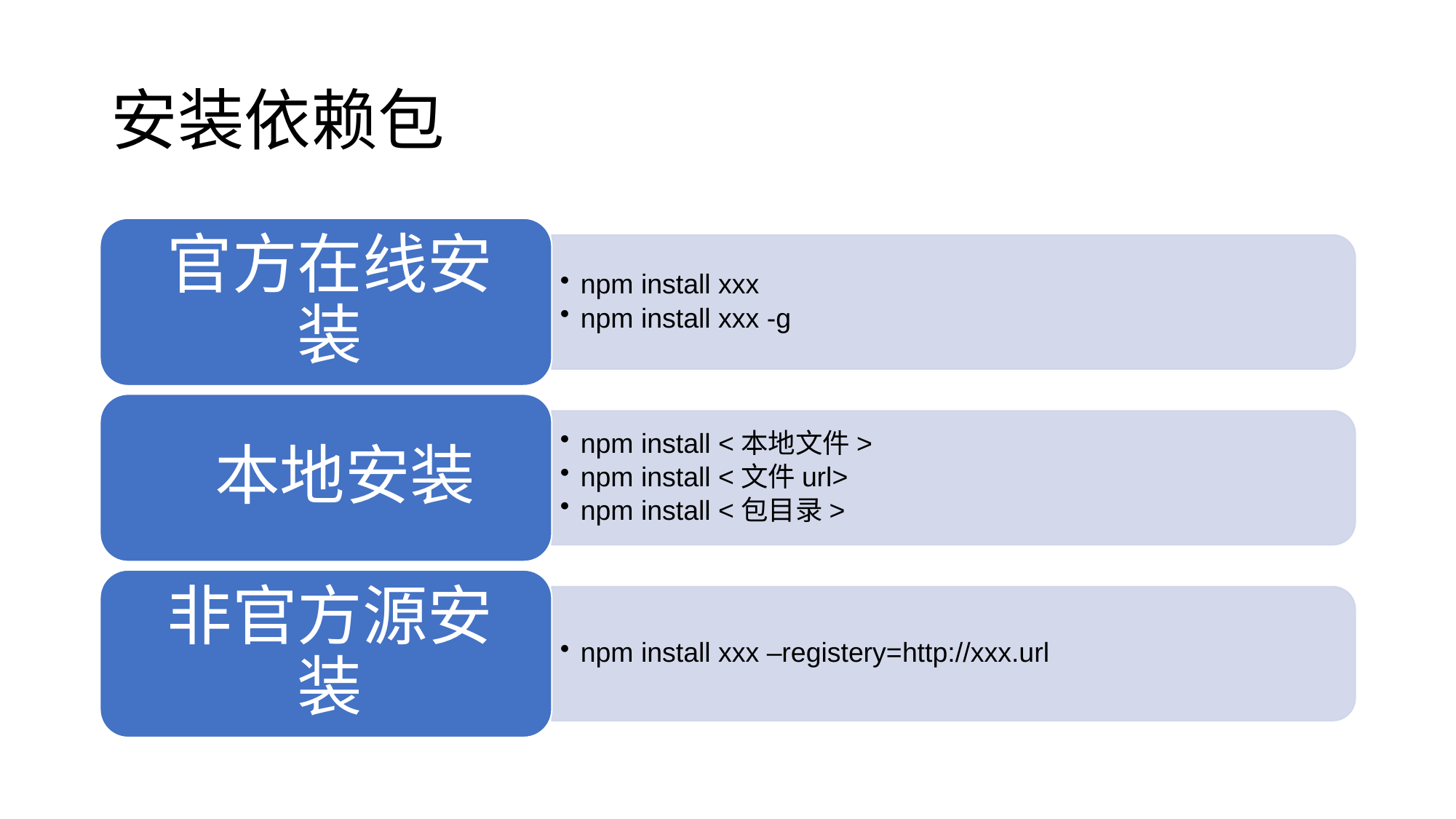

# 安装依赖包
npm install xxx
npm install xxx -g
官方在线安装
npm install <本地文件>
npm install <文件url>
npm install <包目录>
 本地安装
npm install xxx –registery=http://xxx.url
非官方源安装